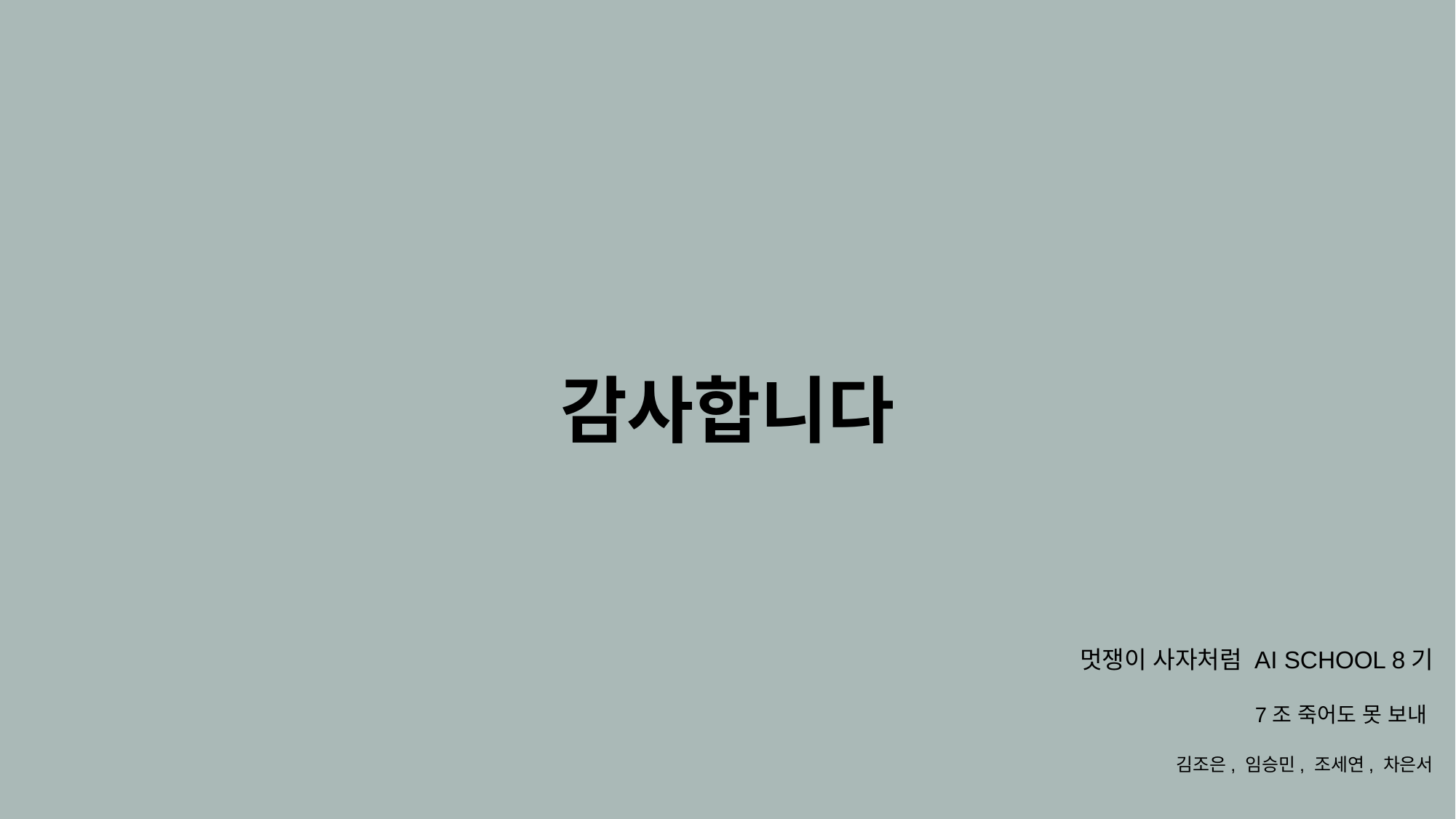

감사합니다
멋쟁이 사자처럼 AI SCHOOL 8기
7조 죽어도 못 보내
김조은, 임승민, 조세연, 차은서